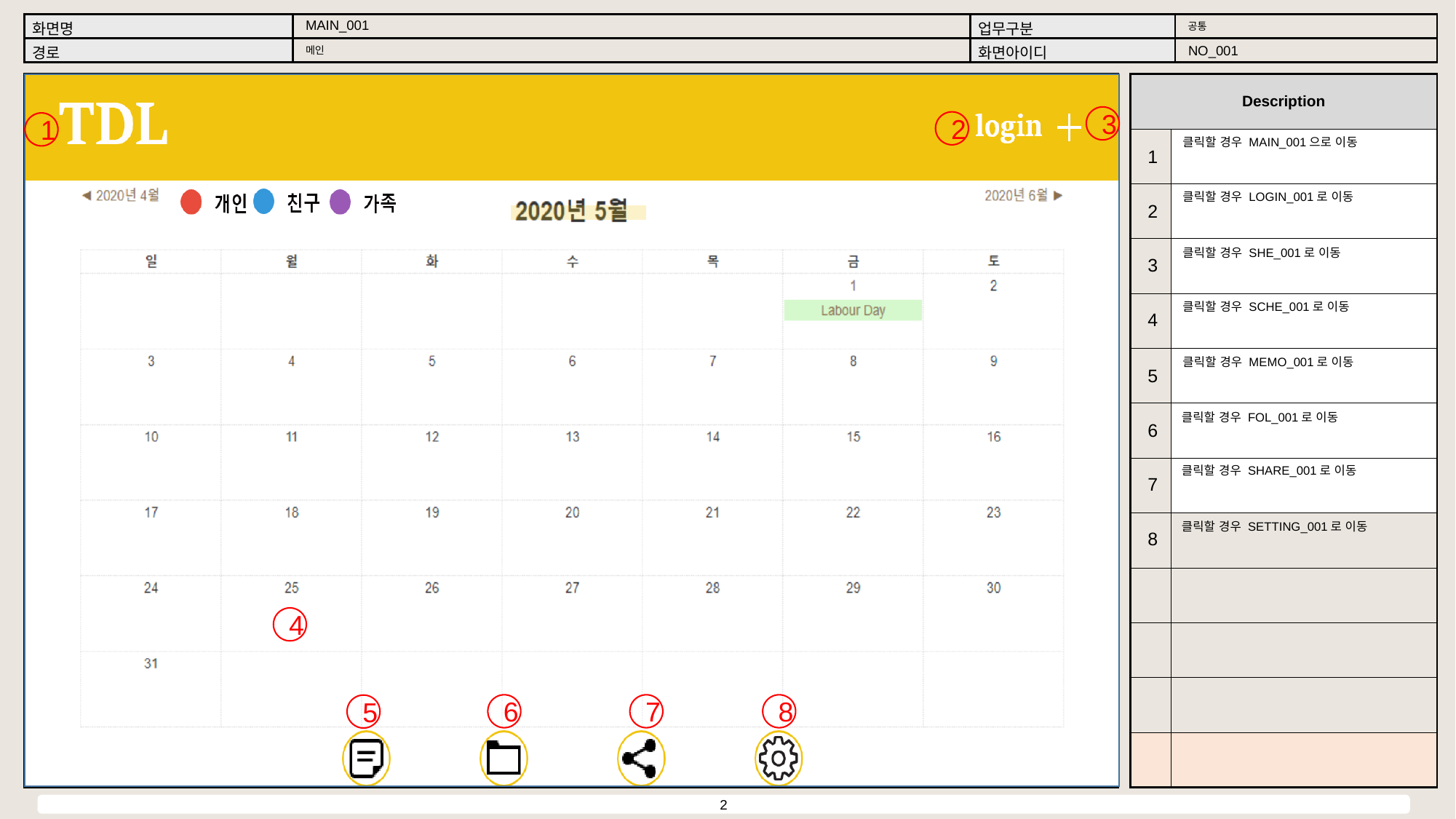

공통
MAIN_001
메인
NO_001

3
2
1
클릭할 경우 MAIN_001으로 이동
1
클릭할 경우 LOGIN_001로 이동
2
클릭할 경우 SHE_001로 이동
3
클릭할 경우 SCHE_001로 이동
4
클릭할 경우 MEMO_001로 이동
5
클릭할 경우 FOL_001로 이동
6
클릭할 경우 SHARE_001로 이동
7
클릭할 경우 SETTING_001로 이동
8
4
6
7
8
5